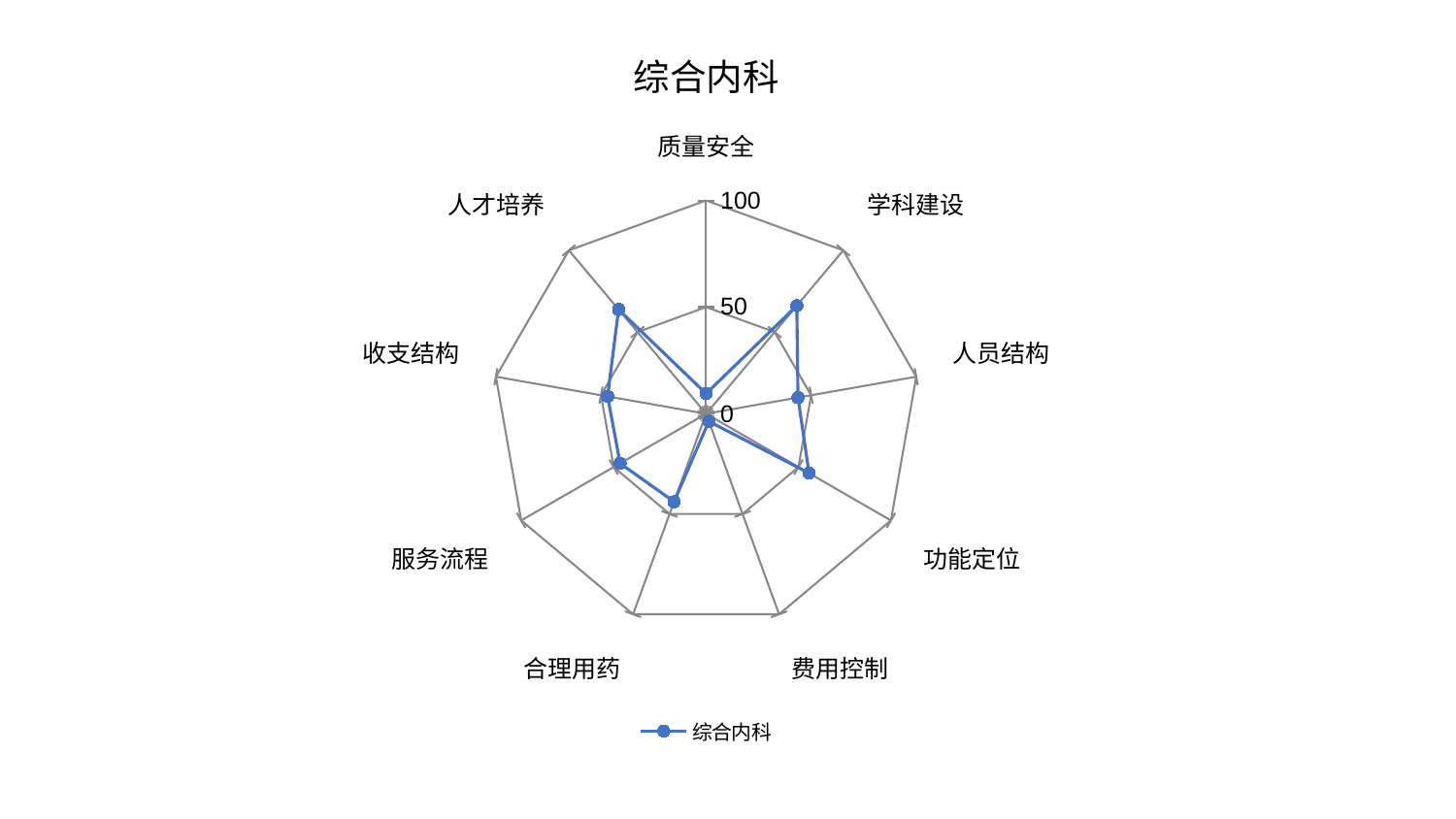

### Chart: 综合内科

| Category | 综合内科 |
|---|---|
| 质量安全 | 9.43598866774509 |
| 学科建设 | 66.15030917096071 |
| 人员结构 | 43.75081397835124 |
| 功能定位 | 55.72179088155365 |
| 费用控制 | 3.8034977122976805 |
| 合理用药 | 43.874752595472444 |
| 服务流程 | 46.513931583361966 |
| 收支结构 | 46.845915094230584 |
| 人才培养 | 63.795844797342 |
325